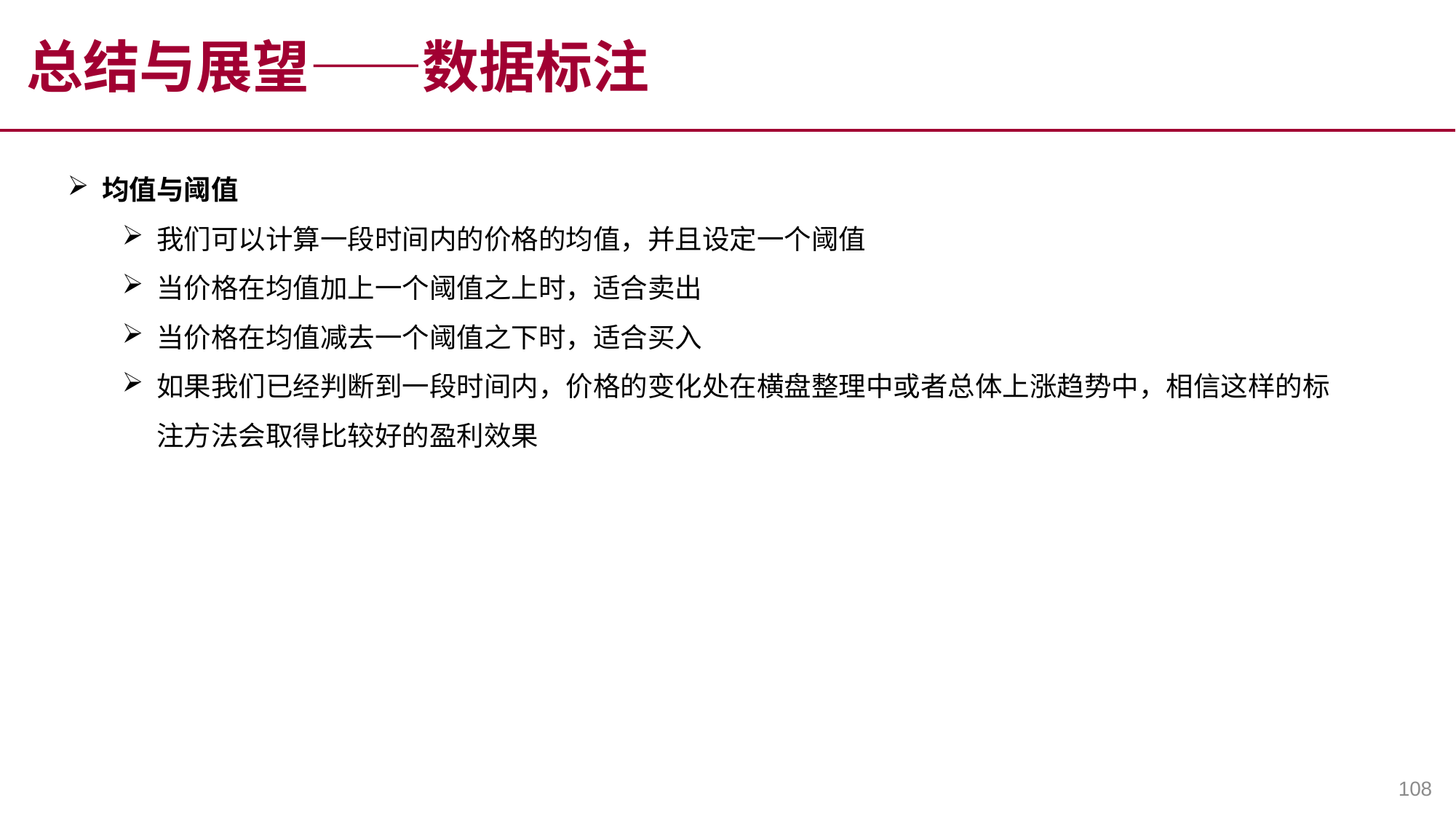

总结与展望——数据标注
均值与阈值
我们可以计算一段时间内的价格的均值，并且设定一个阈值
当价格在均值加上一个阈值之上时，适合卖出
当价格在均值减去一个阈值之下时，适合买入
如果我们已经判断到一段时间内，价格的变化处在横盘整理中或者总体上涨趋势中，相信这样的标注方法会取得比较好的盈利效果
108